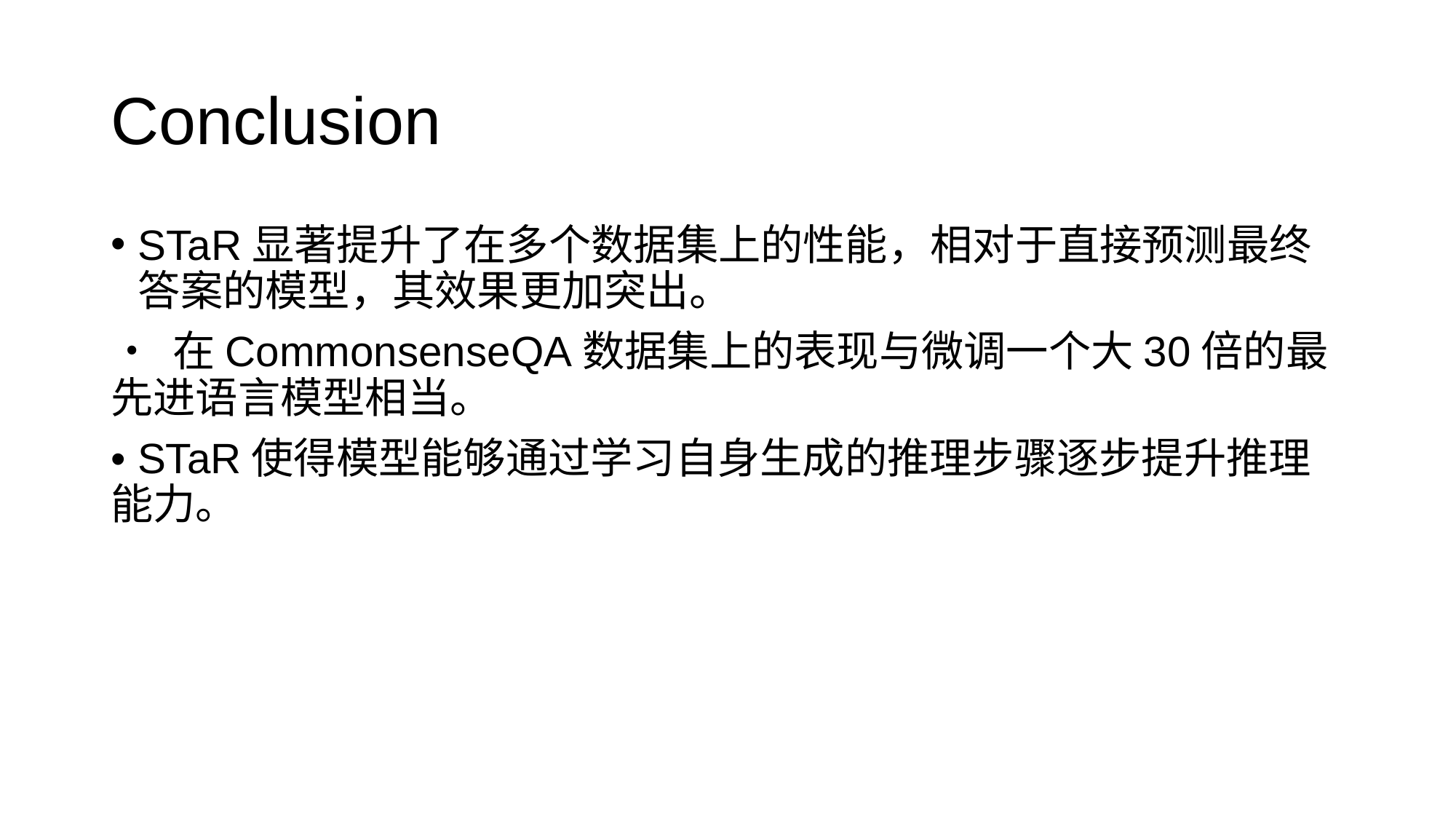

# Conclusion
STaR显著提升了在多个数据集上的性能，相对于直接预测最终答案的模型，其效果更加突出。
• 在CommonsenseQA数据集上的表现与微调一个大30倍的最先进语言模型相当。
• STaR使得模型能够通过学习自身生成的推理步骤逐步提升推理能力。